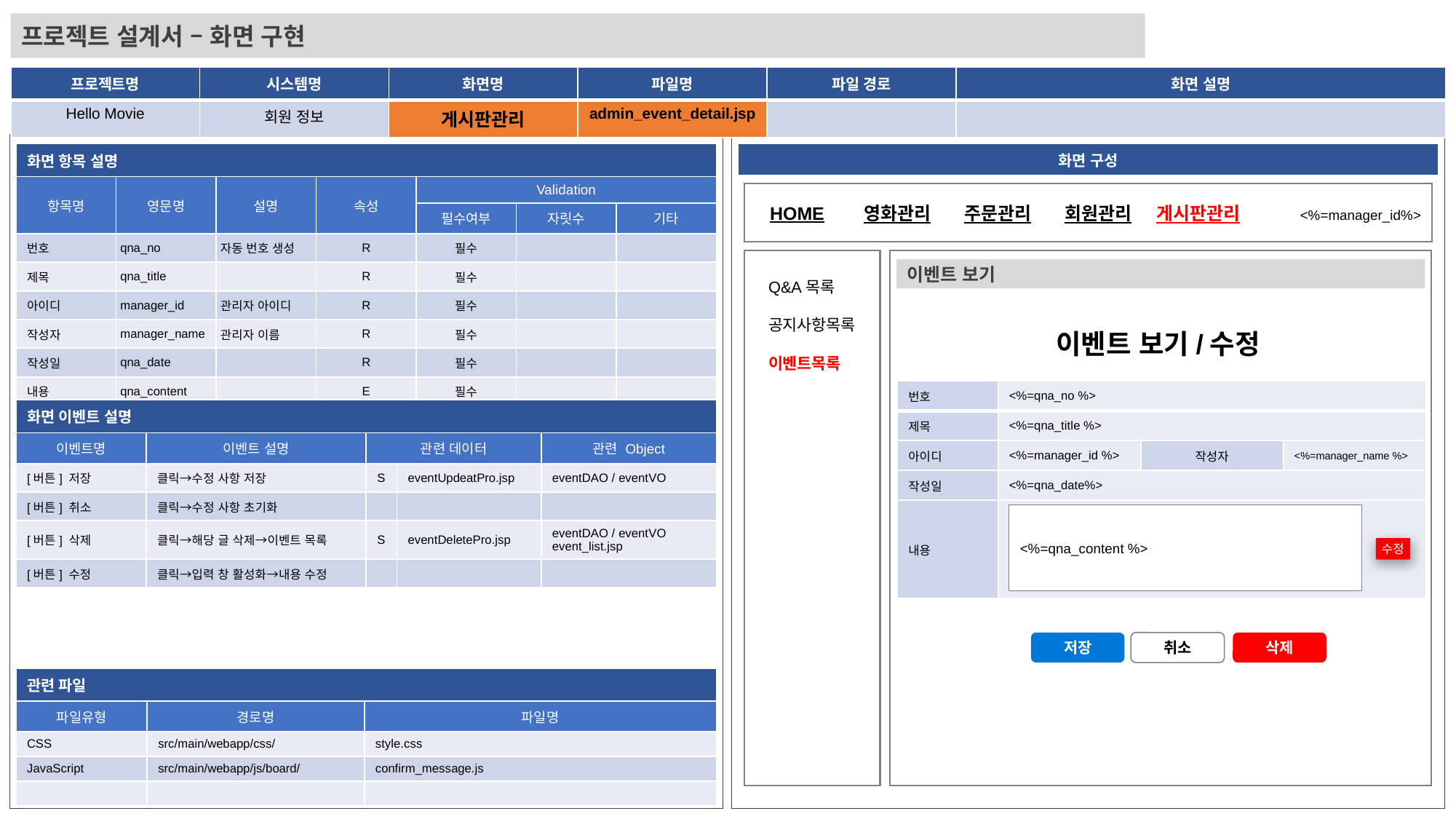

프로젝트 설계서 – 화면 구현
| 프로젝트명 | 시스템명 | 화면명 | 파일명 | 파일 경로 | 화면 설명 |
| --- | --- | --- | --- | --- | --- |
| Hello Movie | 회원 정보 | 게시판관리 | admin\_event\_detail.jsp |  |  |

| 화면 항목 설명 |  |  |  |  |  |  |
| --- | --- | --- | --- | --- | --- | --- |
| 항목명 | 영문명 | 설명 | 속성 | Validation |  |  |
|  |  |  |  | 필수여부 | 자릿수 | 기타 |
| 번호 | qna\_no | 자동 번호 생성 | R | 필수 |  |  |
| 제목 | qna\_title |  | R | 필수 |  |  |
| 아이디 | manager\_id | 관리자 아이디 | R | 필수 |  |  |
| 작성자 | manager\_name | 관리자 이름 | R | 필수 |  |  |
| 작성일 | qna\_date |  | R | 필수 |  |  |
| 내용 | qna\_content |  | E | 필수 |  |  |
| 화면 구성 |
| --- |

HOME
영화관리
주문관리
회원관리
게시판관리
<%=manager_id%>

이벤트 보기
Q&A목록

공지사항목록

이벤트목록
이벤트 보기/수정
| 번호 | <%=qna\_no %> |  |  |
| --- | --- | --- | --- |
| 제목 | <%=qna\_title %> |  |  |
| 아이디 | <%=manager\_id %> | 작성자 | <%=manager\_name %> |
| 작성일 | <%=qna\_date%> |  |  |
| 내용 |  |  |  |
| 화면 이벤트 설명 |  |  |  |  |
| --- | --- | --- | --- | --- |
| 이벤트명 | 이벤트 설명 | 관련 데이터 |  | 관련 Object |
| [버튼] 저장 | 클릭→수정 사항 저장 | S | eventUpdeatPro.jsp | eventDAO / eventVO |
| [버튼] 취소 | 클릭→수정 사항 초기화 |  |  |  |
| [버튼] 삭제 | 클릭→해당 글 삭제→이벤트 목록 | S | eventDeletePro.jsp | eventDAO / eventVO event\_list.jsp |
| [버튼] 수정 | 클릭→입력 창 활성화→내용 수정 |  |  |  |
<%=qna_content %>
수정
저장
취소
삭제
| 관련 파일 |  |  |
| --- | --- | --- |
| 파일유형 | 경로명 | 파일명 |
| CSS | src/main/webapp/css/ | style.css |
| JavaScript | src/main/webapp/js/board/ | confirm\_message.js |
|  |  |  |